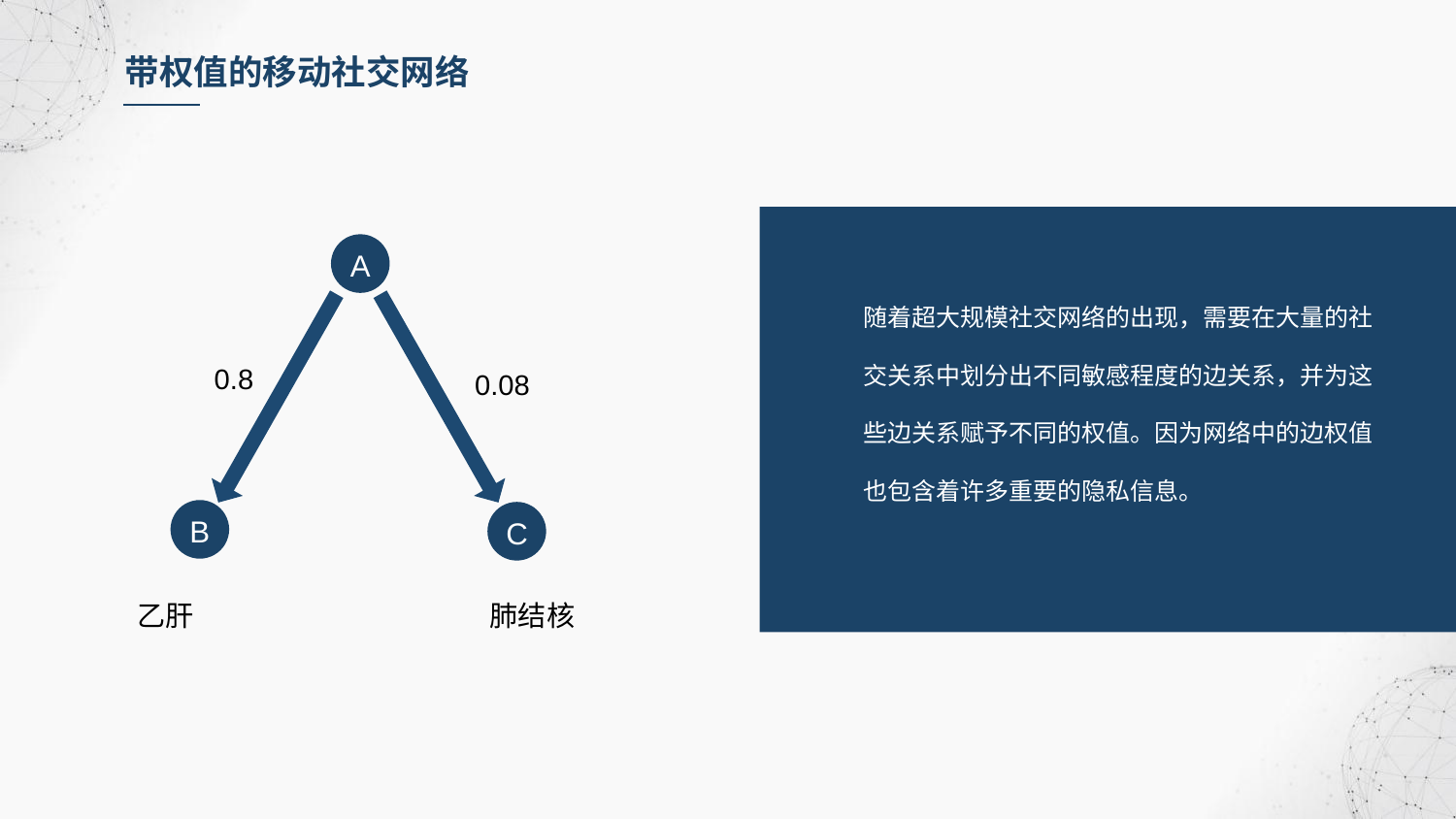

带权值的移动社交网络

A
随着超大规模社交网络的出现，需要在大量的社交关系中划分出不同敏感程度的边关系，并为这些边关系赋予不同的权值。因为网络中的边权值也包含着许多重要的隐私信息。
0.8
0.08

B

C
乙肝
肺结核